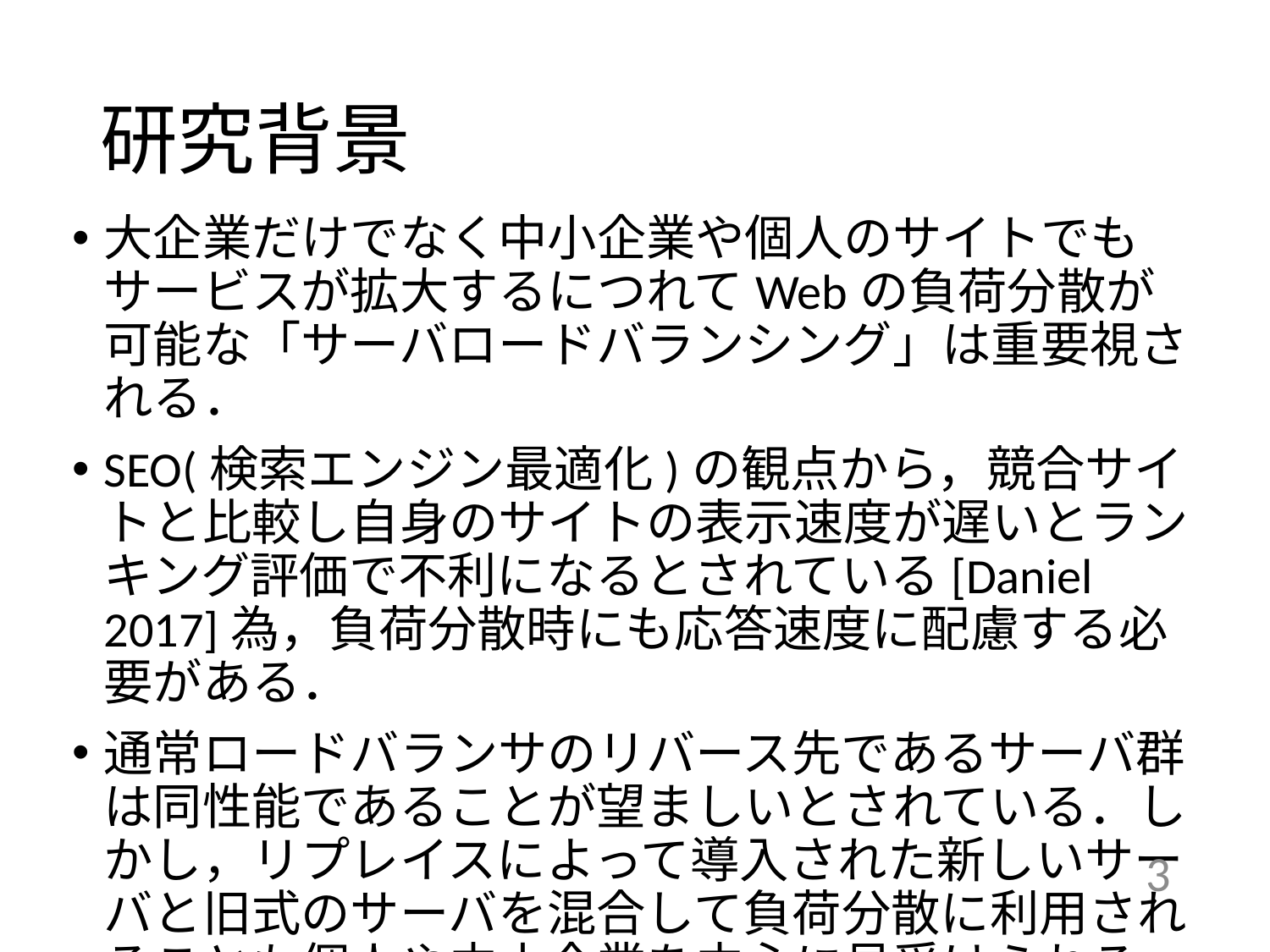

# 研究背景
大企業だけでなく中小企業や個人のサイトでもサービスが拡大するにつれてWebの負荷分散が可能な「サーバロードバランシング」は重要視される．
SEO(検索エンジン最適化)の観点から，競合サイトと比較し自身のサイトの表示速度が遅いとランキング評価で不利になるとされている[Daniel 2017]為，負荷分散時にも応答速度に配慮する必要がある．
通常ロードバランサのリバース先であるサーバ群は同性能であることが望ましいとされている．しかし，リプレイスによって導入された新しいサーバと旧式のサーバを混合して負荷分散に利用されることも個人や中小企業を中心に見受けられる．
3